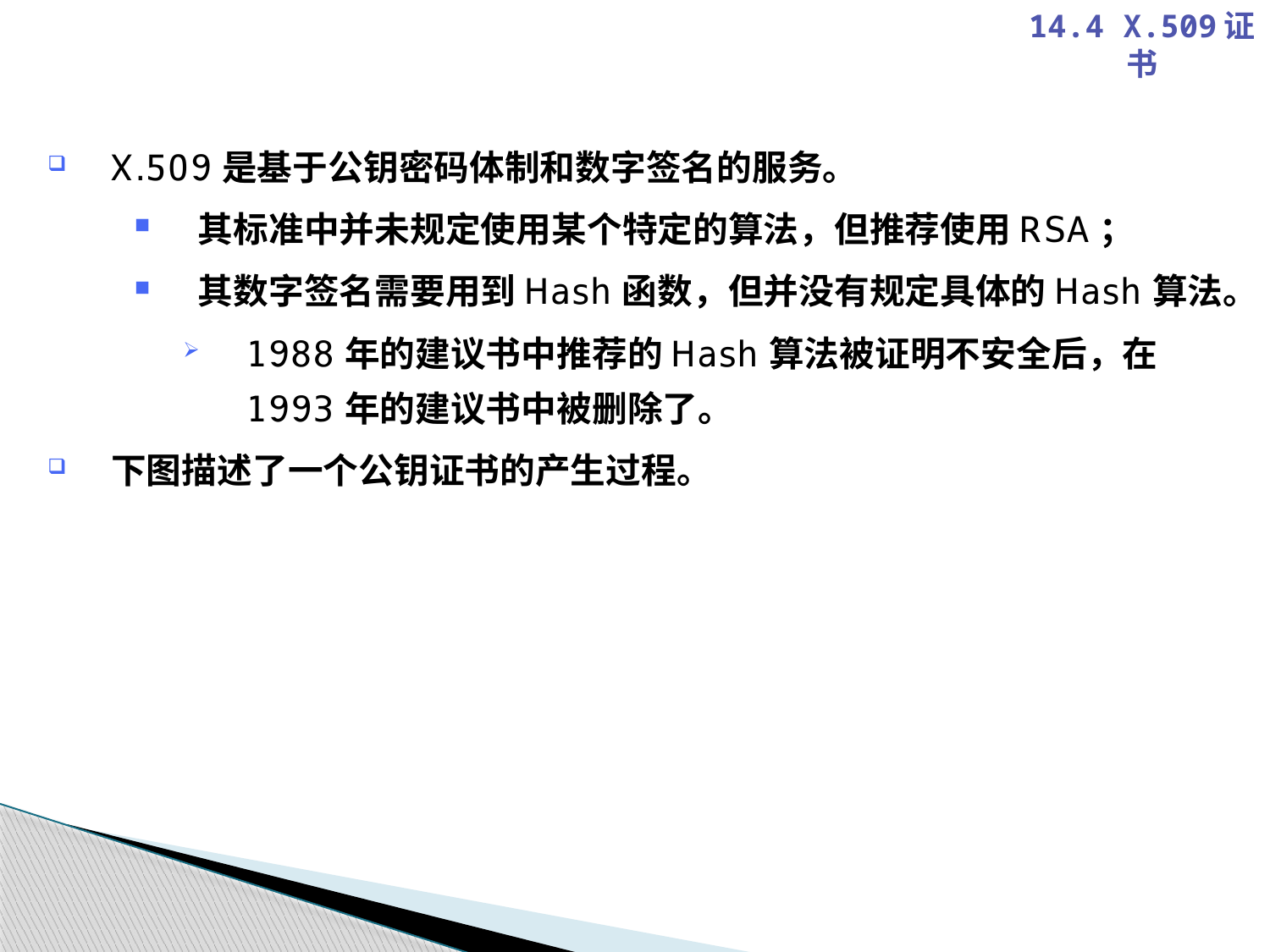

14.4 X.509证书
X.509是基于公钥密码体制和数字签名的服务。
其标准中并未规定使用某个特定的算法，但推荐使用RSA；
其数字签名需要用到Hash函数，但并没有规定具体的Hash算法。
1988年的建议书中推荐的Hash算法被证明不安全后，在1993年的建议书中被删除了。
下图描述了一个公钥证书的产生过程。